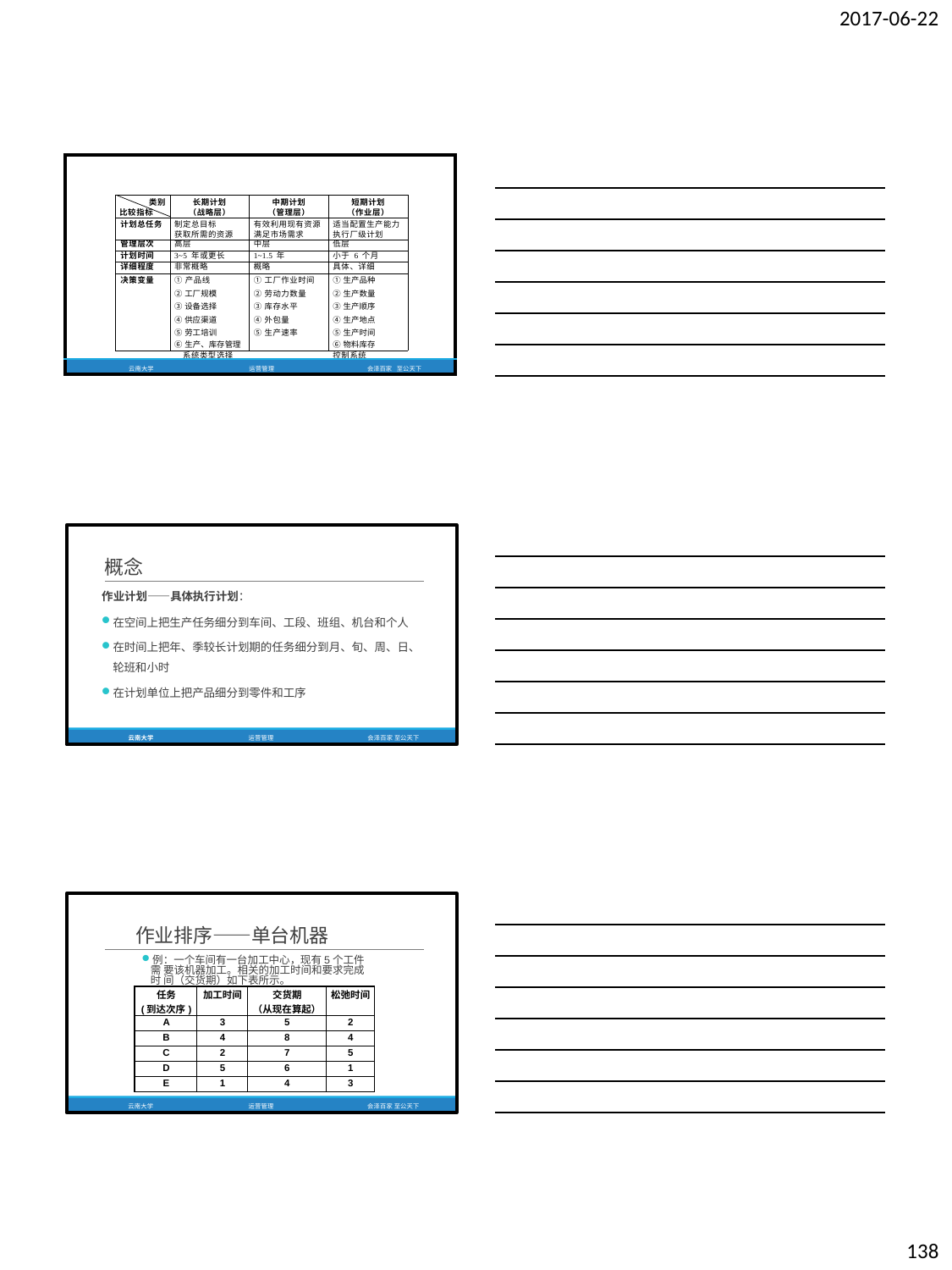

2017-06-22
|  |  |  |  |
| --- | --- | --- | --- |
| 云南大学 | 运营管理 | 会泽百家 | 至公天下 |

| 类别 比较指标 | 长期计划 （战略层） | 中期计划 （管理层） | 短期计划 （作业层） |
| --- | --- | --- | --- |
| 计划总任务 | 制定总目标 获取所需的资源 | 有效利用现有资源 满足市场需求 | 适当配置生产能力 执行厂级计划 |
| 管理层次 | 高层 | 中层 | 低层 |
| 计划时间 | 3~5 年或更长 | 1~1.5 年 | 小于 6 个月 |
| 详细程度 | 非常概略 | 概略 | 具体、详细 |
| 决策变量 | ①产品线 ②工厂规模 ③设备选择 ④供应渠道 ⑤劳工培训 ⑥生产、库存管理 系统类型选择 | ①工厂作业时间 ②劳动力数量 ③库存水平 ④外包量 ⑤生产速率 | ①生产品种 ②生产数量 ③生产顺序 ④生产地点 ⑤生产时间 ⑥物料库存 控制系统 |

概念
作业计划——具体执行计划：

在空间上把生产任务细分到车间、工段、班组、机台和个人
在时间上把年、季较长计划期的任务细分到月、旬、周、日、 轮班和小时

在计划单位上把产品细分到零件和工序

云南大学
运营管理
会泽百家 至公天下

作业排序——单台机器
例：一个车间有一台加工中心，现有5个工件需 要该机器加工。相关的加工时间和要求完成时 间（交货期）如下表所示。

| 任务 (到达次序) | 加工时间 | 交货期 （从现在算起） | 松弛时间 |
| --- | --- | --- | --- |
| A | 3 | 5 | 2 |
| B | 4 | 8 | 4 |
| C | 2 | 7 | 5 |
| D | 5 | 6 | 1 |
| E | 1 | 4 | 3 |

云南大学
运营管理
会泽百家 至公天下

138